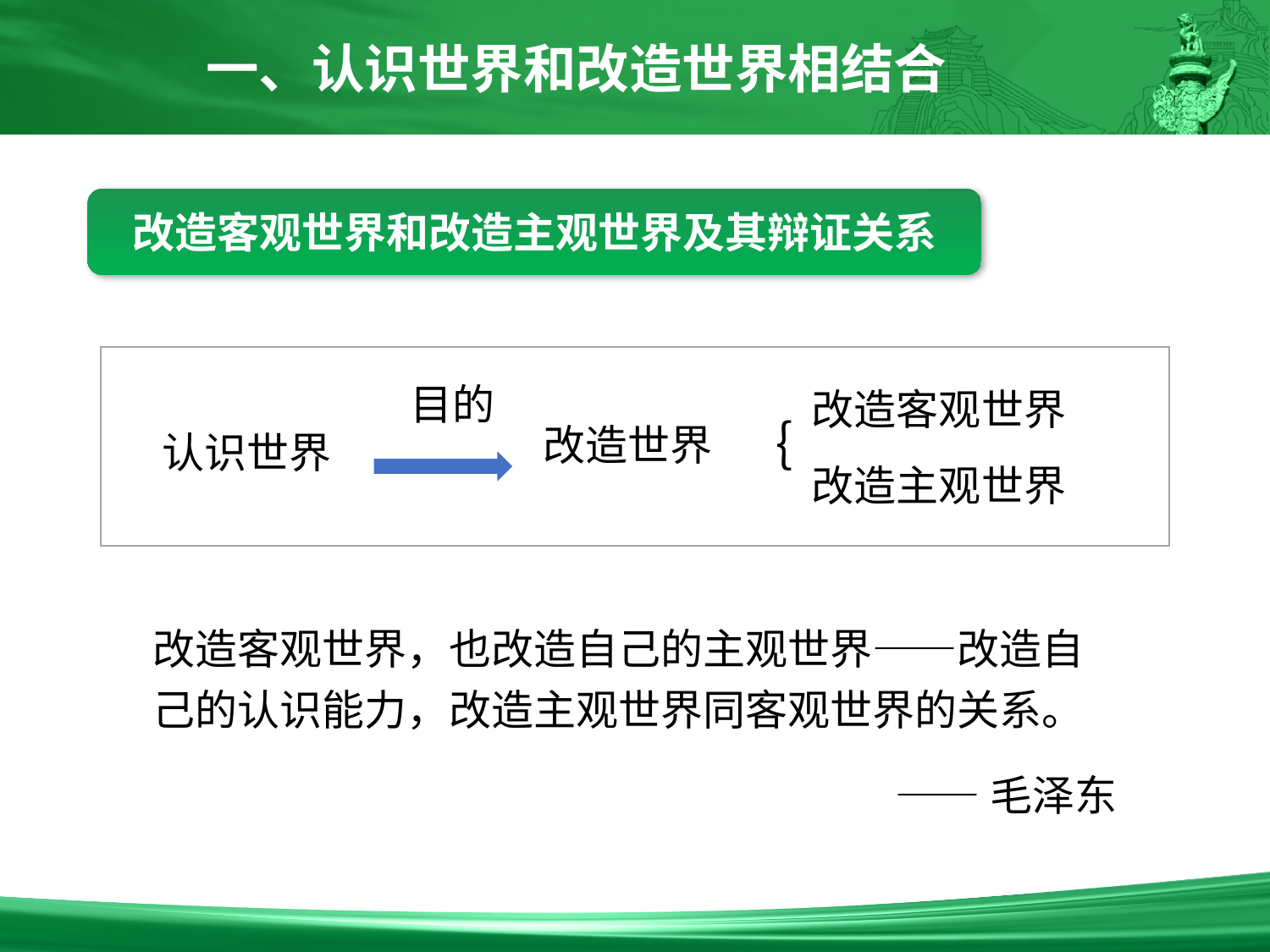

一、认识世界和改造世界相结合
改造客观世界和改造主观世界及其辩证关系

目的
改造客观世界
｛
改造世界
认识世界

改造主观世界
改造客观世界，也改造自己的主观世界——改造自己的认识能力，改造主观世界同客观世界的关系。
——毛泽东